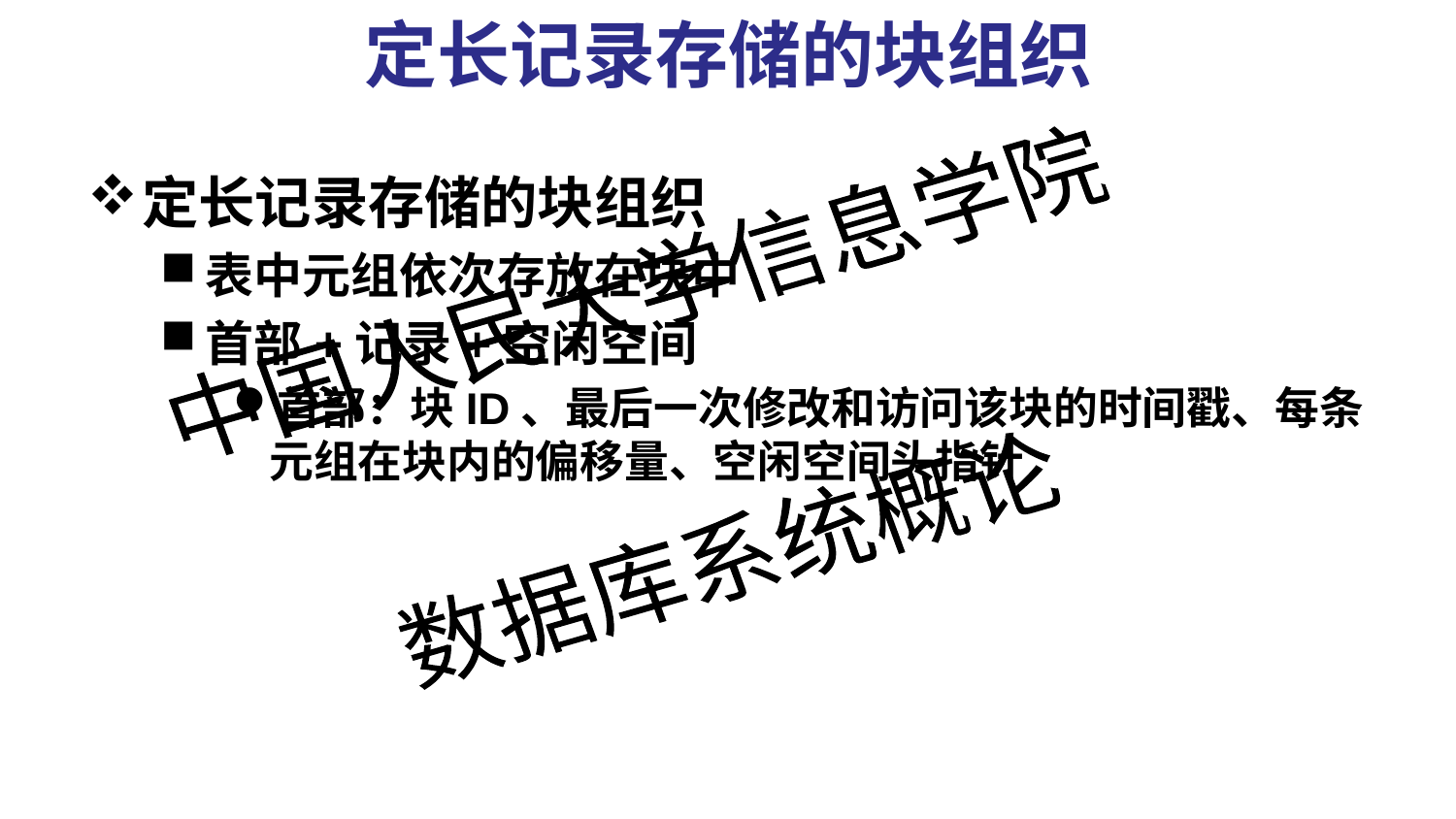

# 定长记录存储的块组织
35
定长记录存储的块组织
表中元组依次存放在块中
首部+记录+空闲空间
首部：块ID、最后一次修改和访问该块的时间戳、每条元组在块内的偏移量、空闲空间头指针